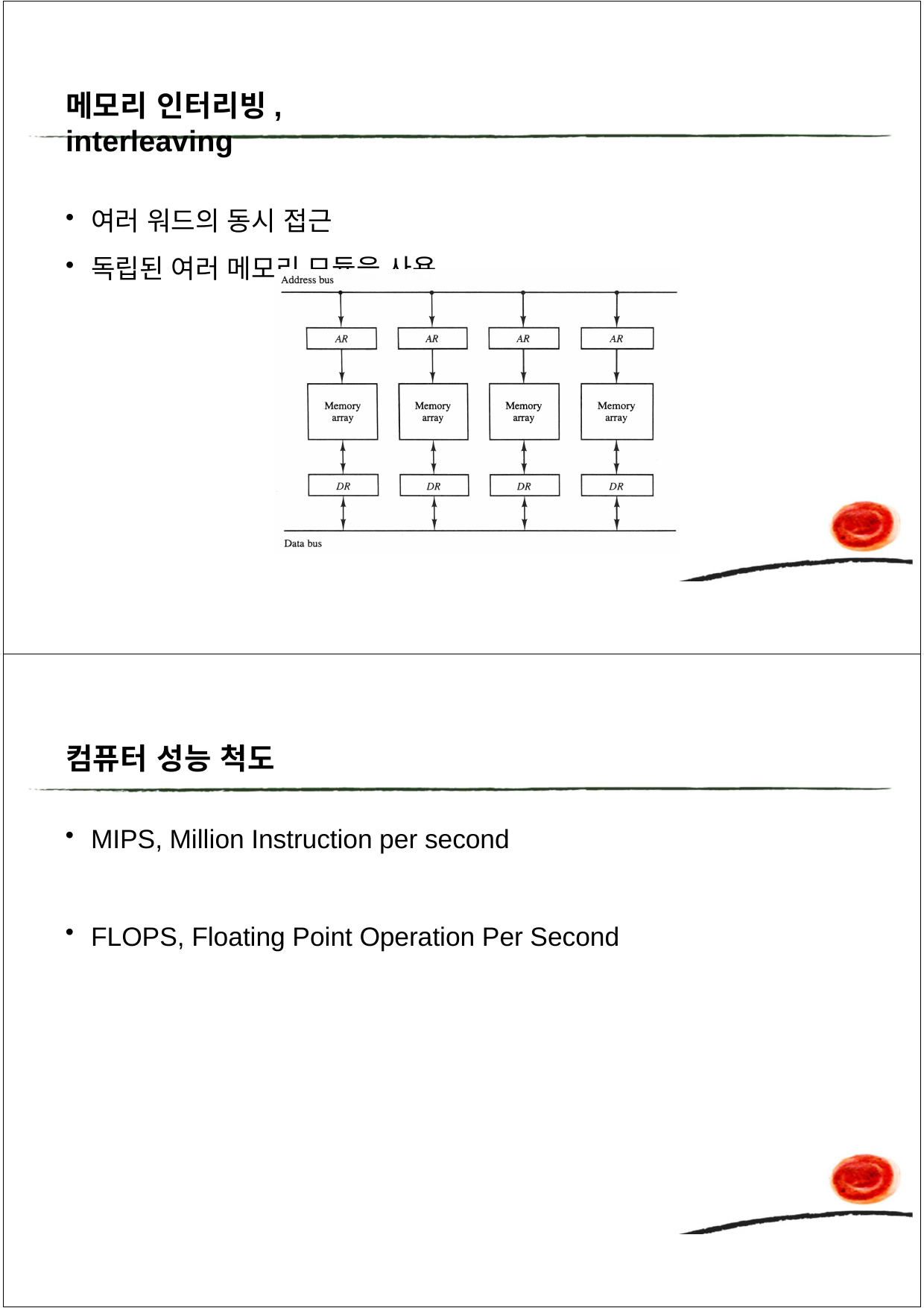

메모리 인터리빙, interleaving

여러 워드의 동시 접근
독립된 여러 메모리 모듈을 사용

컴퓨터 성능 척도

MIPS, Million Instruction per second

FLOPS, Floating Point Operation Per Second